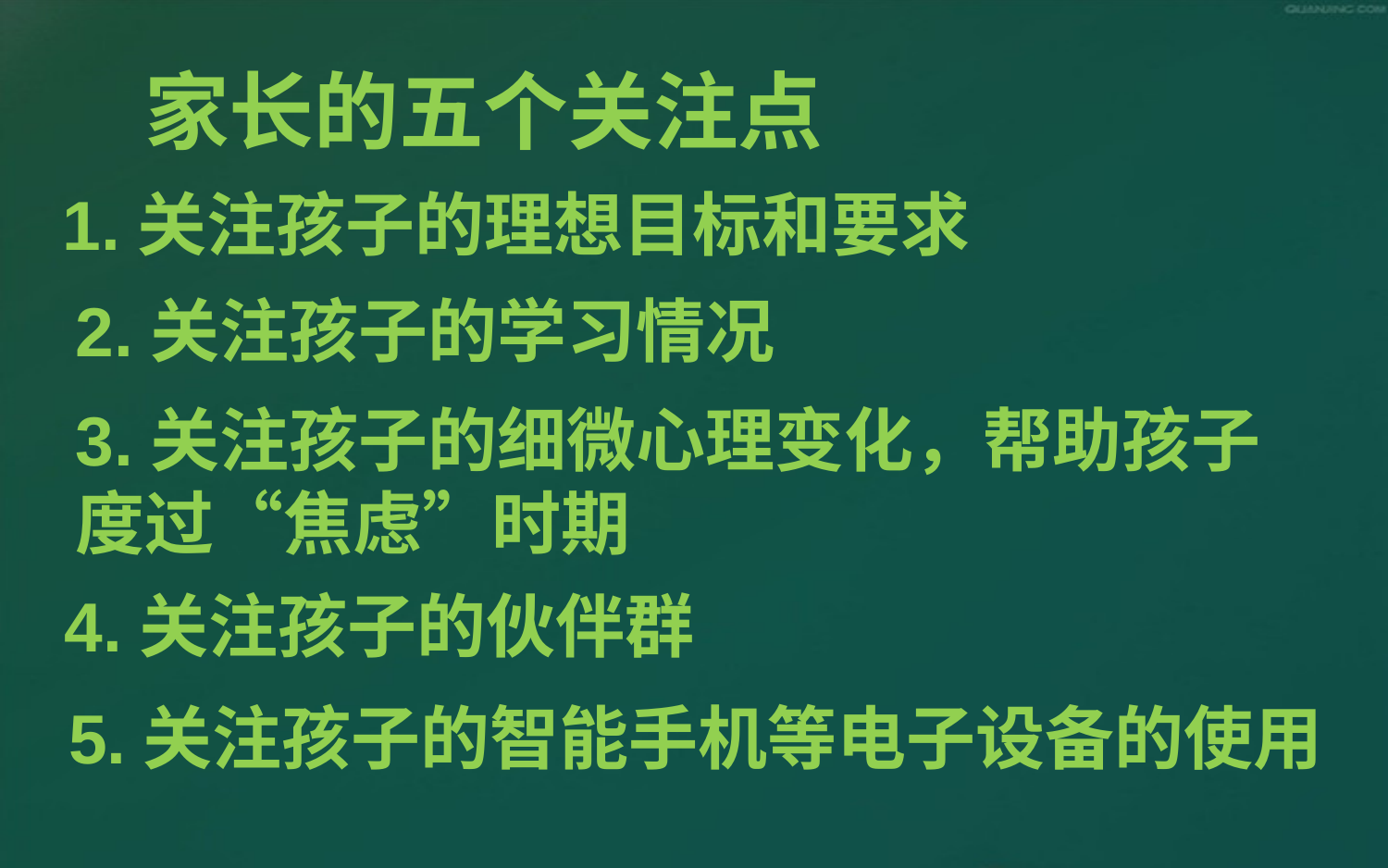

家长的五个关注点
1.关注孩子的理想目标和要求

2.关注孩子的学习情况
3.关注孩子的细微心理变化，帮助孩子度过“焦虑”时期
4.关注孩子的伙伴群
5.关注孩子的智能手机等电子设备的使用